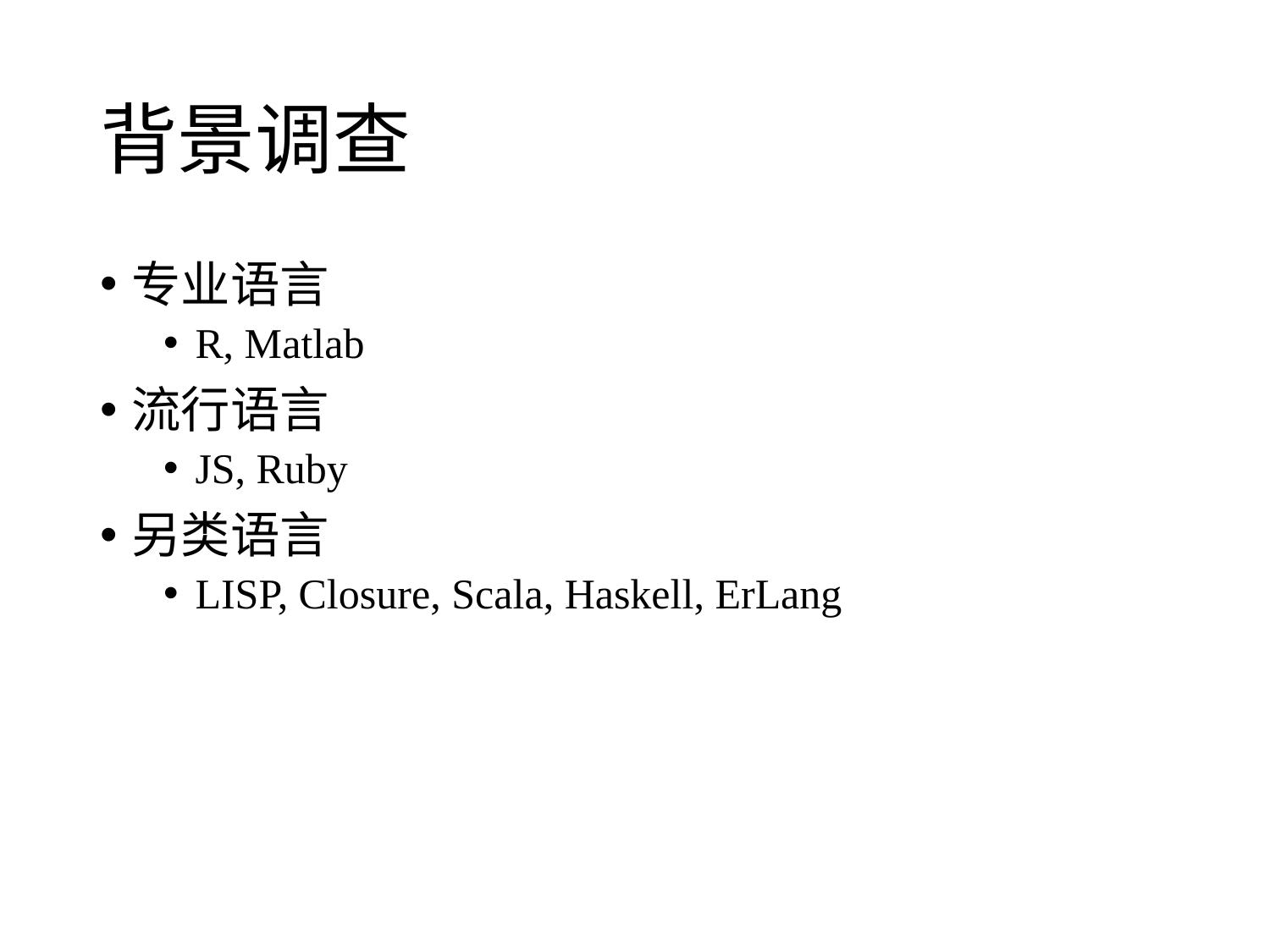

# 背景调查
专业语言
R, Matlab
流行语言
JS, Ruby
另类语言
LISP, Closure, Scala, Haskell, ErLang